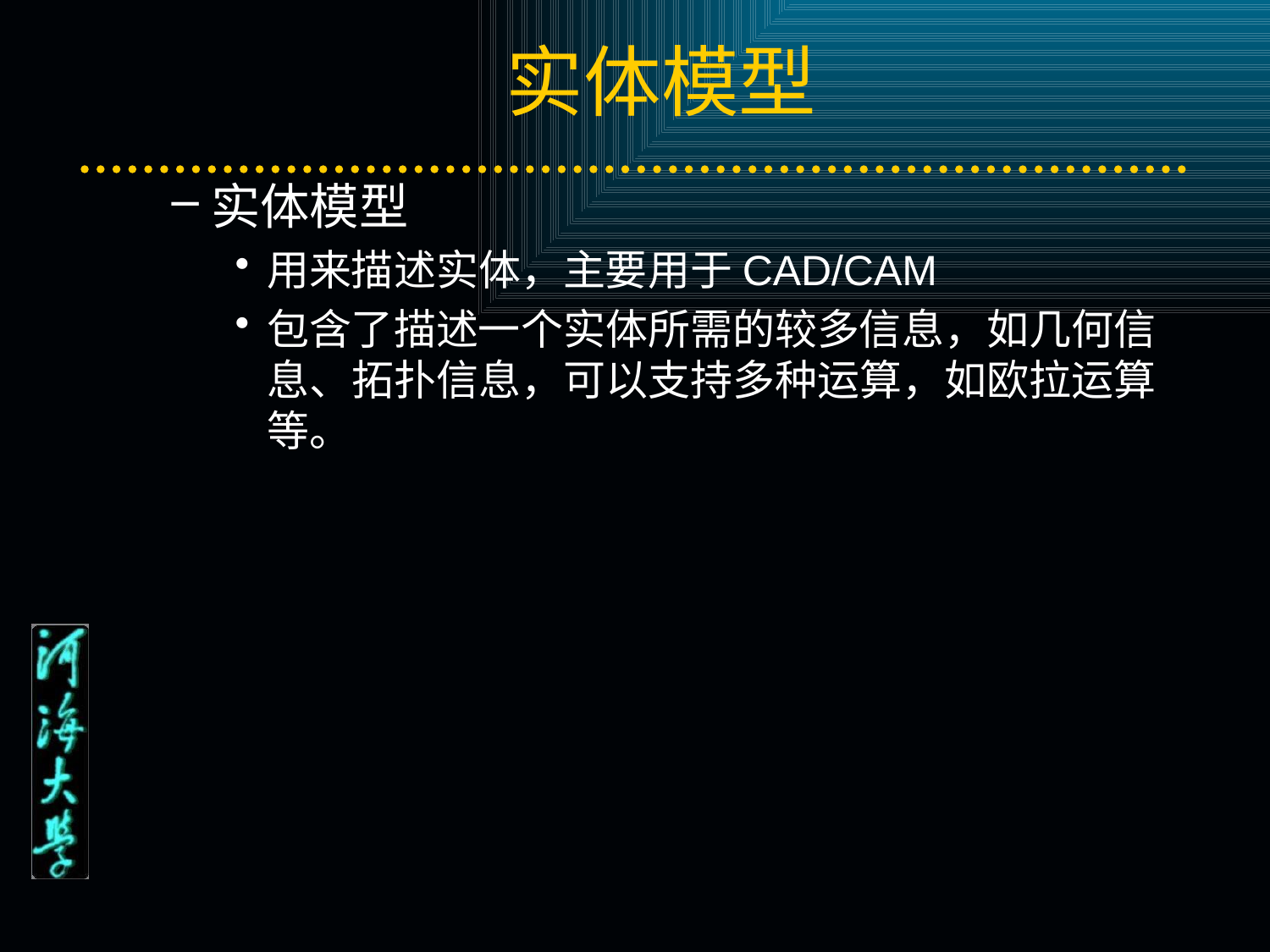

# 实体模型
实体模型
用来描述实体，主要用于CAD/CAM
包含了描述一个实体所需的较多信息，如几何信息、拓扑信息，可以支持多种运算，如欧拉运算等。
18